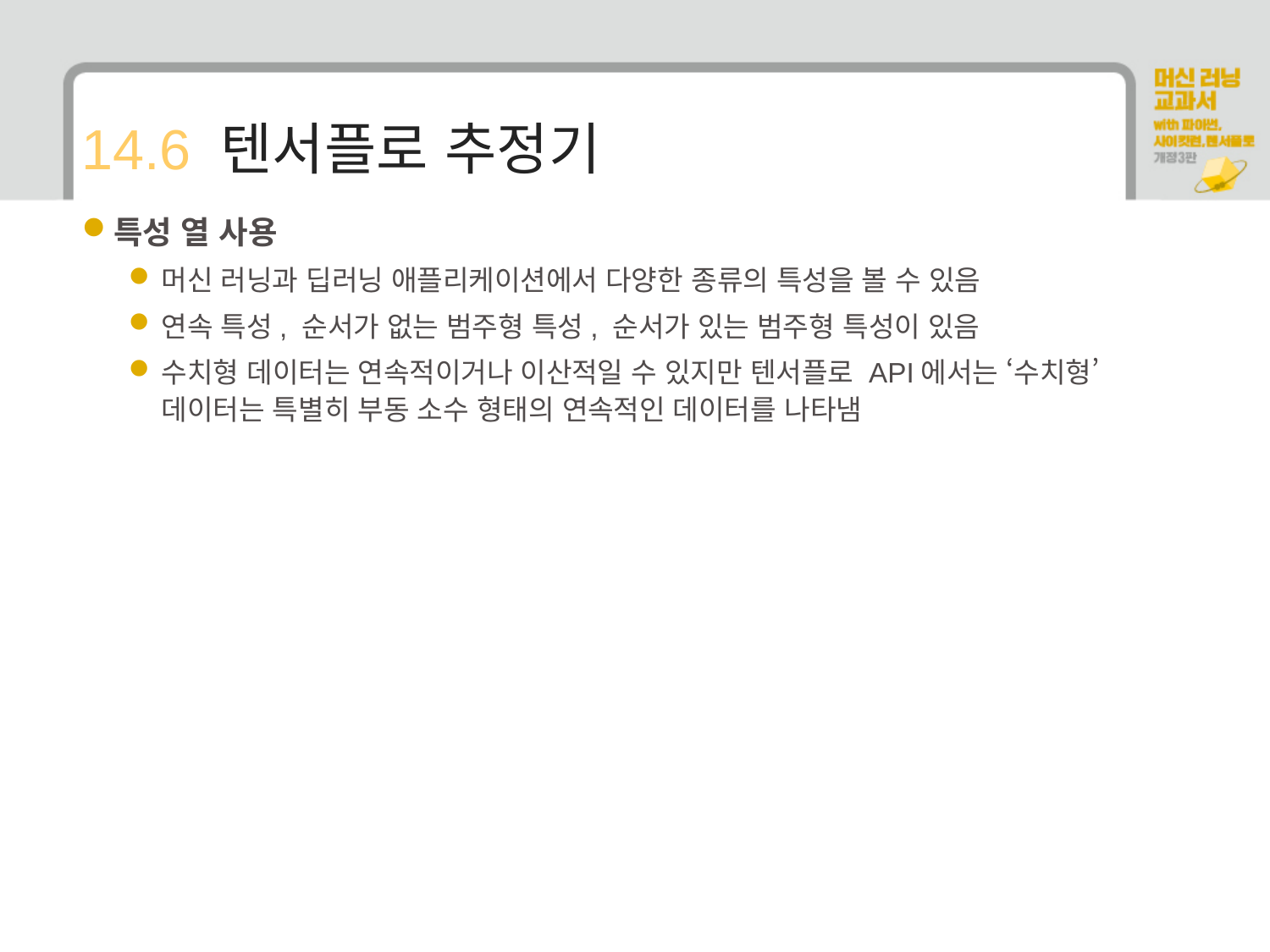

# 14.6 텐서플로 추정기
특성 열 사용
머신 러닝과 딥러닝 애플리케이션에서 다양한 종류의 특성을 볼 수 있음
연속 특성, 순서가 없는 범주형 특성, 순서가 있는 범주형 특성이 있음
수치형 데이터는 연속적이거나 이산적일 수 있지만 텐서플로 API에서는 ‘수치형’ 데이터는 특별히 부동 소수 형태의 연속적인 데이터를 나타냄